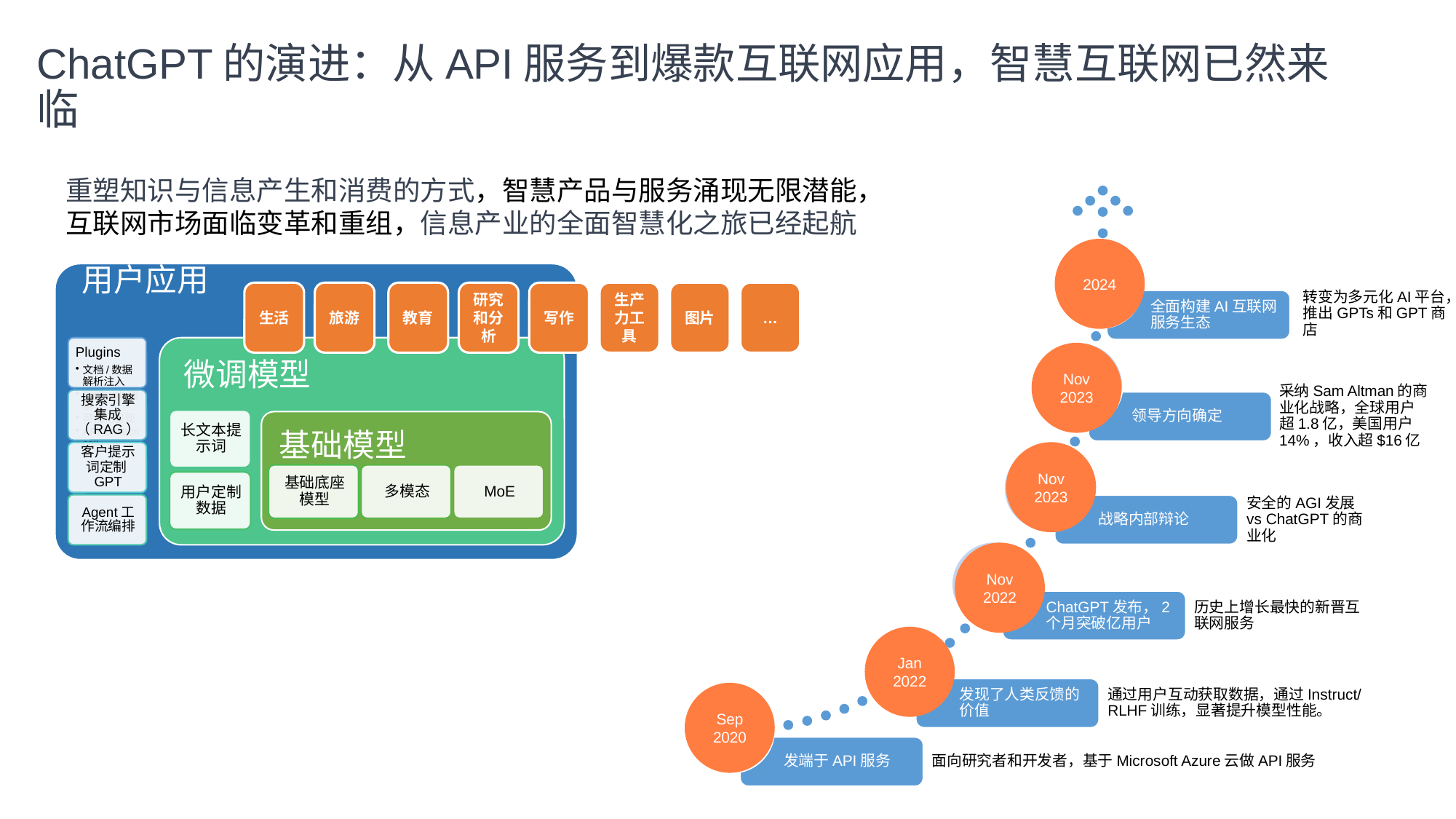

# ChatGPT的演进：从API服务到爆款互联网应用，智慧互联网已然来临
重塑知识与信息产生和消费的方式，智慧产品与服务涌现无限潜能，互联网市场面临变革和重组，信息产业的全面智慧化之旅已经起航
发端于API服务
面向研究者和开发者，基于Microsoft Azure云做API服务
发现了人类反馈的价值
通过用户互动获取数据，通过Instruct/RLHF训练，显著提升模型性能。
ChatGPT发布，2个月突破亿用户
历史上增长最快的新晋互联网服务
战略内部辩论
安全的AGI发展 vs ChatGPT的商业化
领导方向确定
采纳Sam Altman的商业化战略，全球用户超1.8亿，美国用户14%，收入超$16亿
全面构建AI互联网服务生态
转变为多元化AI平台，推出GPTs和GPT商店
2024
用户应用
Plugins
文档/数据解析注入
实时web搜索
可视化呈现
API function call
搜索引擎集成 （RAG）
客户提示词定制GPT
Agent工作流编排
微调模型
长文本提示词
用户定制数据
基础模型
基础底座模型
多模态
MoE
生活
旅游
教育
研究和分析
写作
生产力工具
图片
…
Nov
2023
Nov
2023
Nov
2022
Jan
2022
Sep
2020